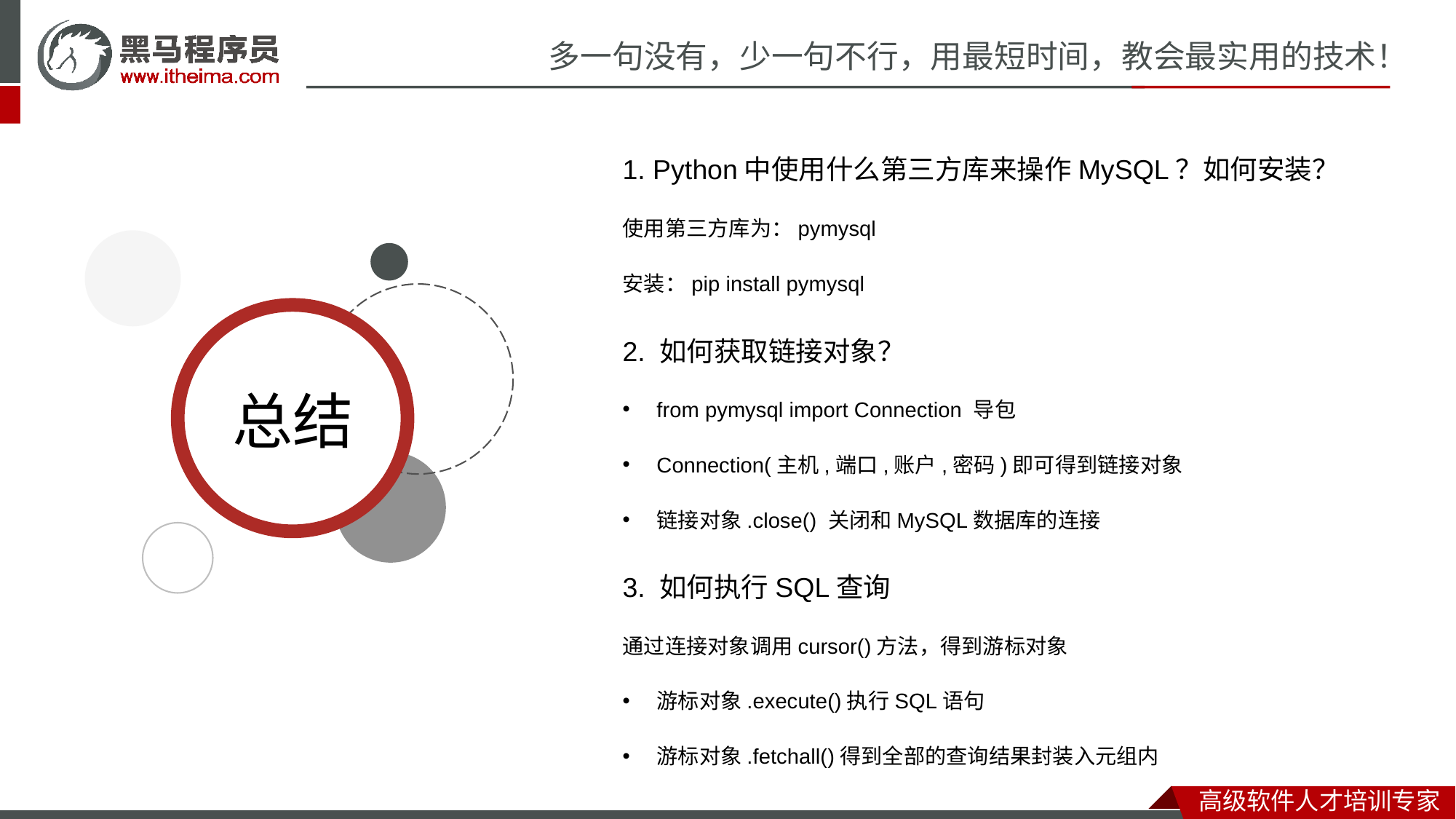

1. Python中使用什么第三方库来操作MySQL？如何安装？
使用第三方库为：pymysql
安装：pip install pymysql
2. 如何获取链接对象？
from pymysql import Connection 导包
Connection(主机,端口,账户,密码)即可得到链接对象
链接对象.close() 关闭和MySQL数据库的连接
3. 如何执行SQL查询
通过连接对象调用cursor()方法，得到游标对象
游标对象.execute()执行SQL语句
游标对象.fetchall()得到全部的查询结果封装入元组内